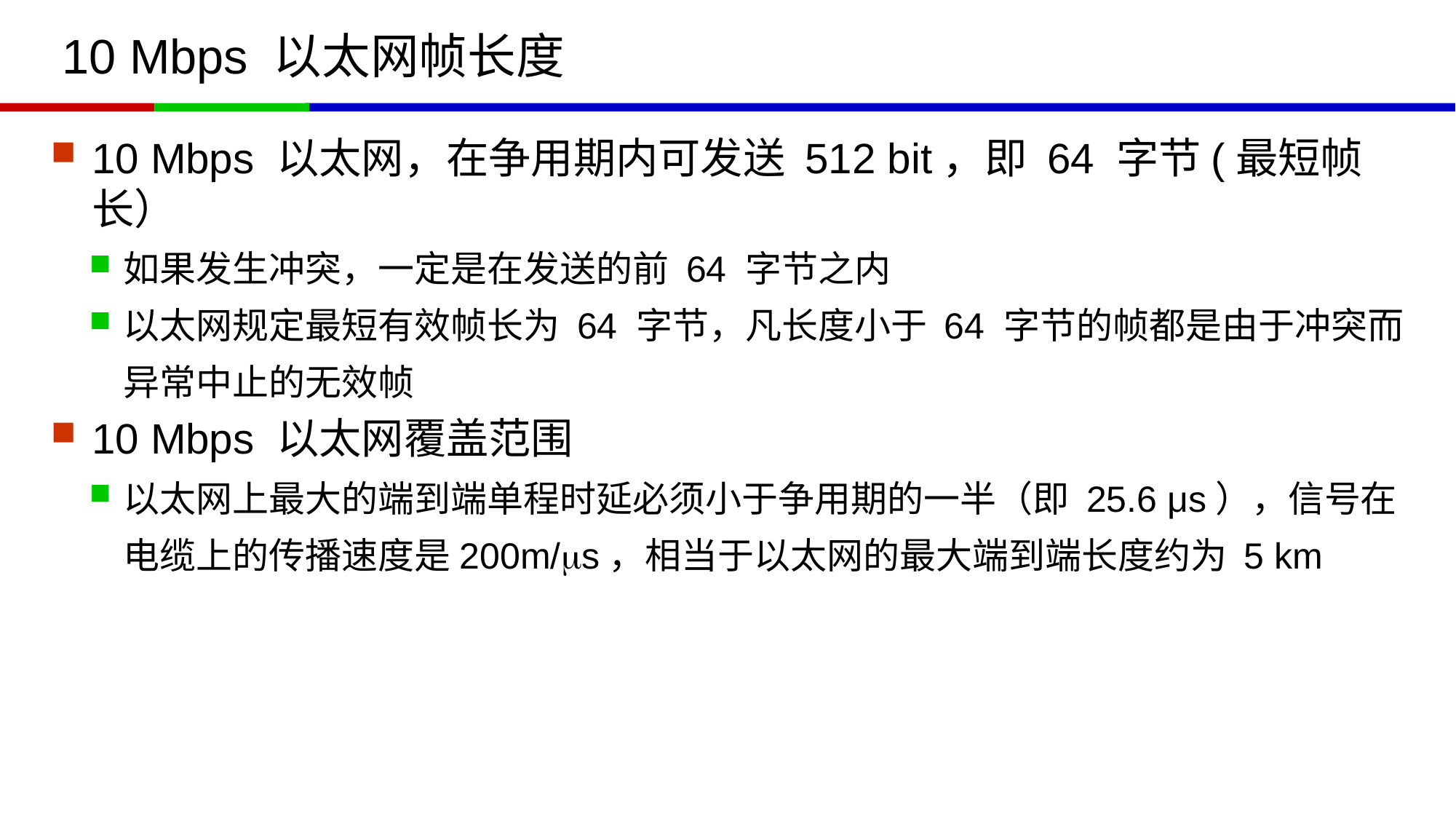

# 10 Mbps 以太网帧长度
10 Mbps 以太网，在争用期内可发送 512 bit，即 64 字节(最短帧长）
如果发生冲突，一定是在发送的前 64 字节之内
以太网规定最短有效帧长为 64 字节，凡长度小于 64 字节的帧都是由于冲突而异常中止的无效帧
10 Mbps 以太网覆盖范围
以太网上最大的端到端单程时延必须小于争用期的一半（即 25.6 μs），信号在电缆上的传播速度是200m/μs，相当于以太网的最大端到端长度约为 5 km

133